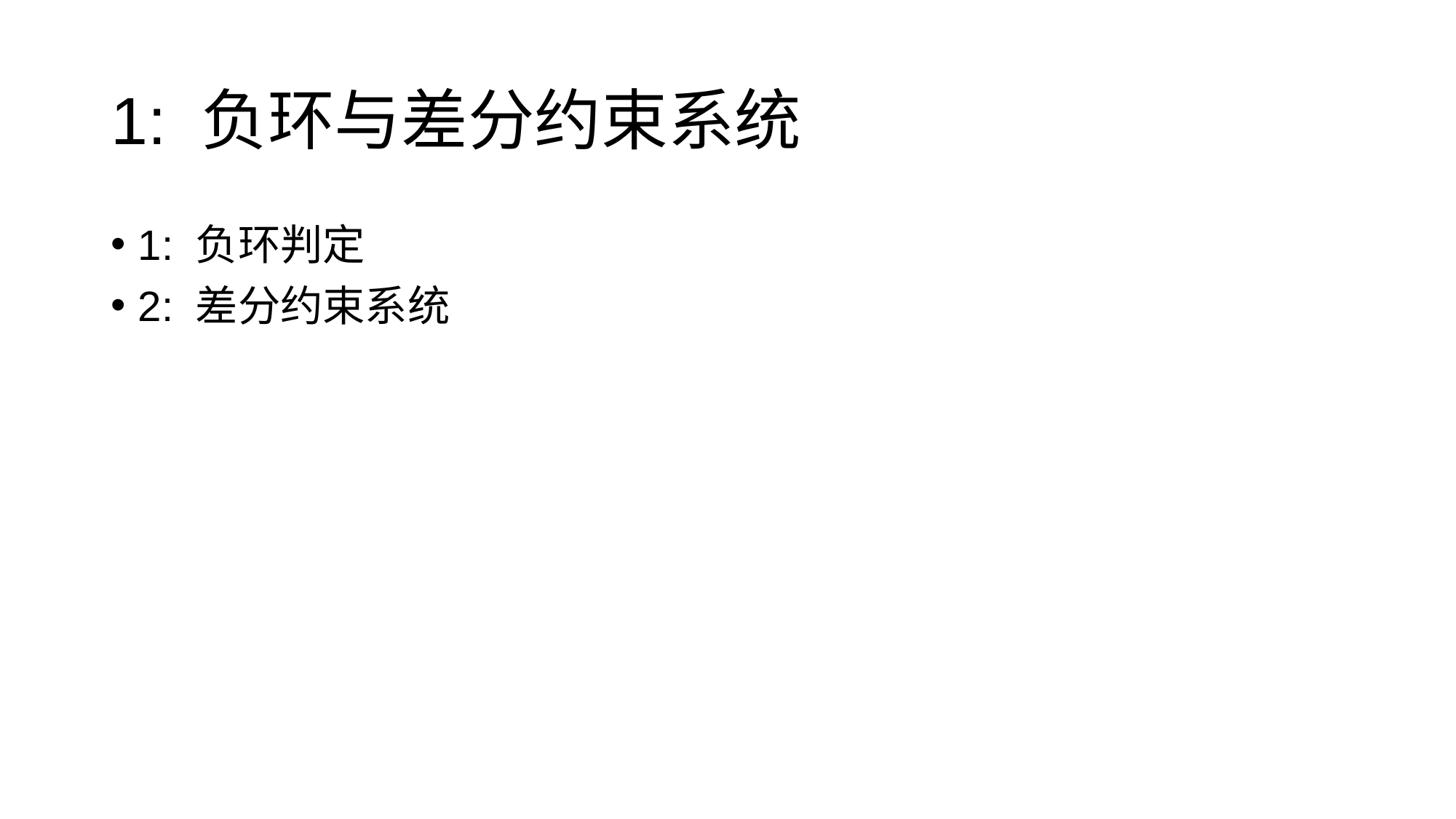

# 1: 负环与差分约束系统
1: 负环判定
2: 差分约束系统